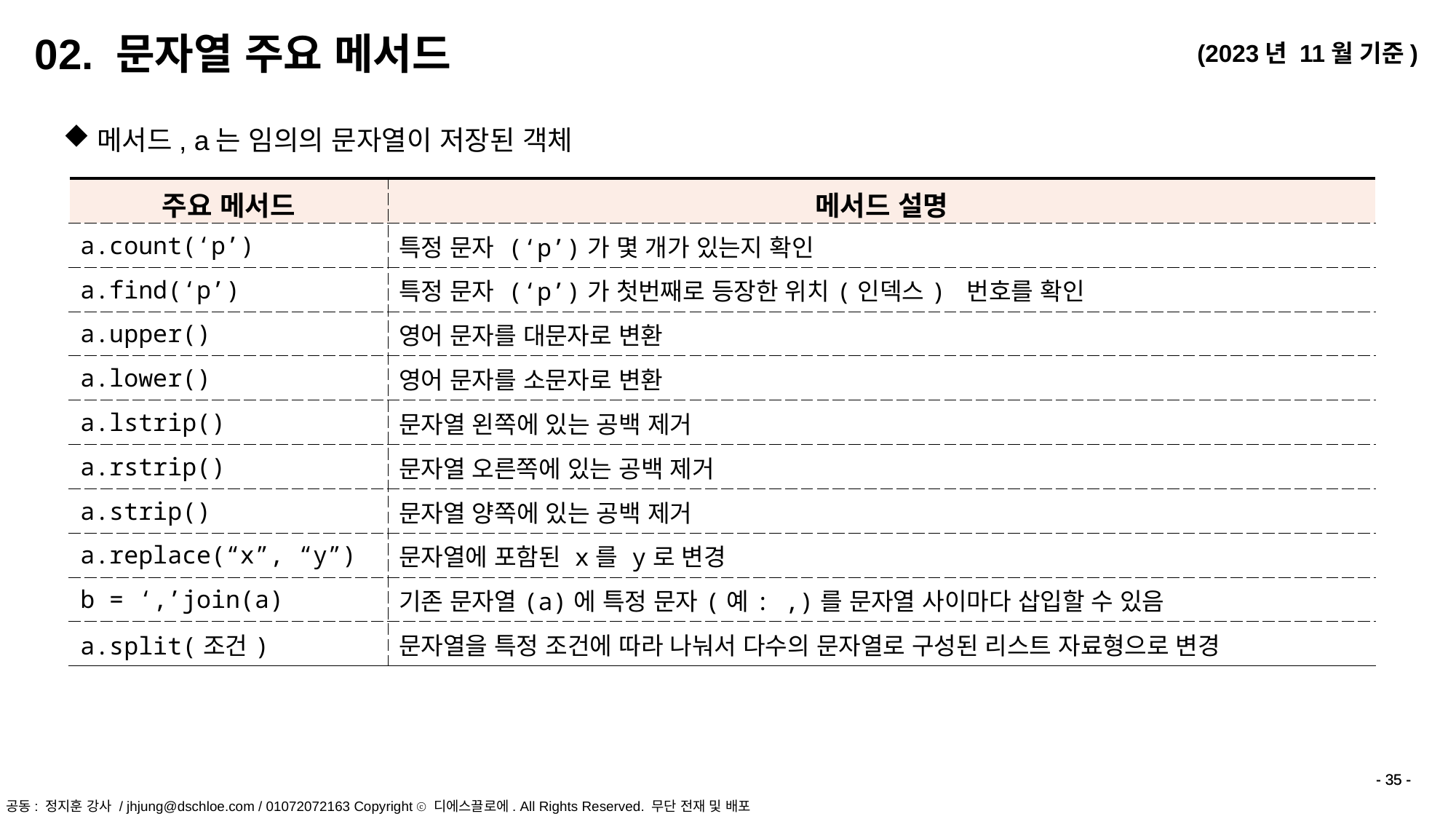

02. 문자열 주요 메서드
메서드, a는 임의의 문자열이 저장된 객체
| 주요 메서드 | 메서드 설명 |
| --- | --- |
| a.count(‘p’) | 특정 문자 (‘p’)가 몇 개가 있는지 확인 |
| a.find(‘p’) | 특정 문자 (‘p’)가 첫번째로 등장한 위치(인덱스) 번호를 확인 |
| a.upper() | 영어 문자를 대문자로 변환 |
| a.lower() | 영어 문자를 소문자로 변환 |
| a.lstrip() | 문자열 왼쪽에 있는 공백 제거 |
| a.rstrip() | 문자열 오른쪽에 있는 공백 제거 |
| a.strip() | 문자열 양쪽에 있는 공백 제거 |
| a.replace(“x”, “y”) | 문자열에 포함된 x를 y로 변경 |
| b = ‘,’join(a) | 기존 문자열(a)에 특정 문자(예: ,)를 문자열 사이마다 삽입할 수 있음 |
| a.split(조건) | 문자열을 특정 조건에 따라 나눠서 다수의 문자열로 구성된 리스트 자료형으로 변경 |
- 35 -